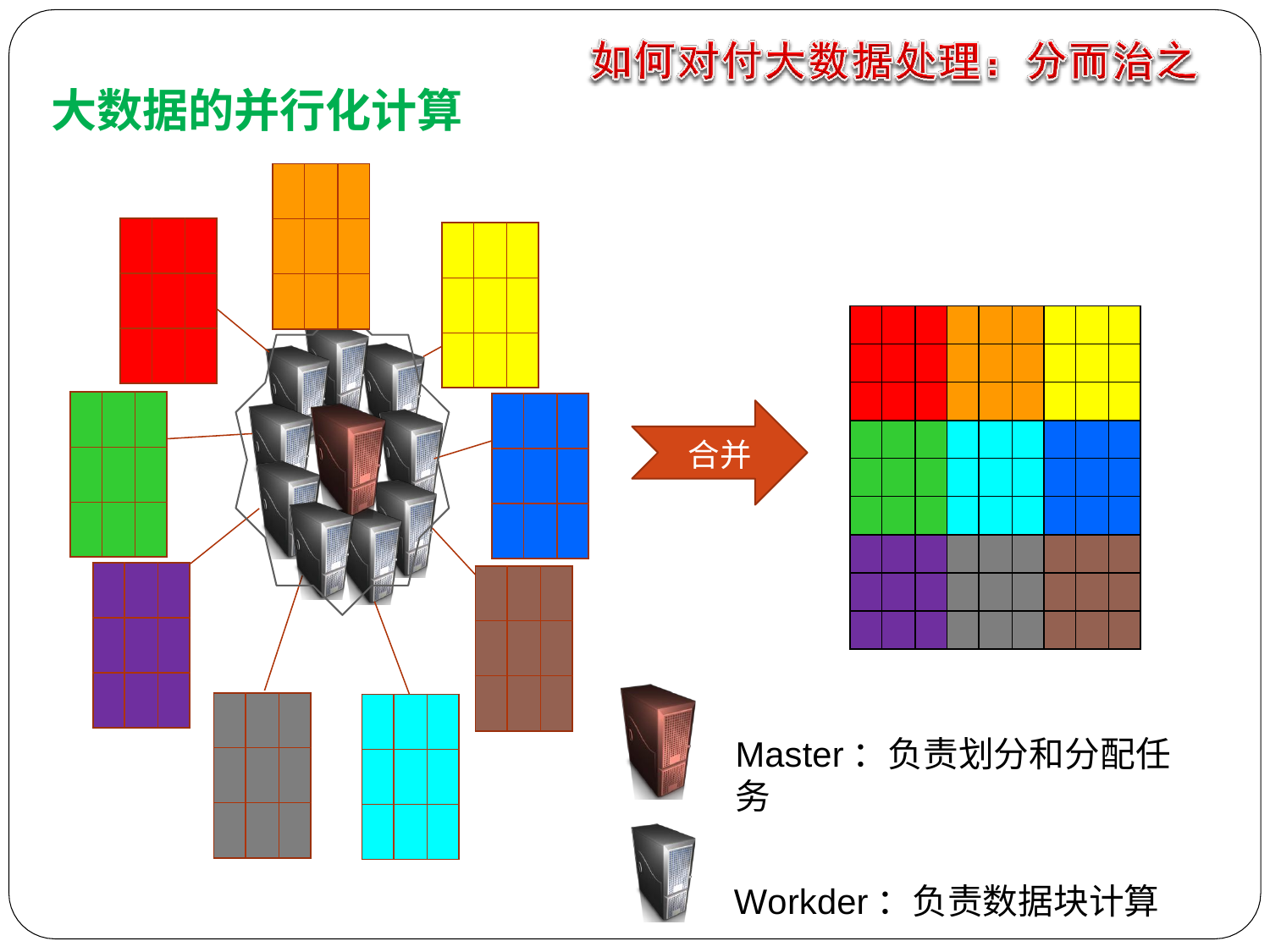

大数据的并行化计算
|  |  |  |
| --- | --- | --- |
|  |  |  |
|  |  |  |
|  |  |  |
| --- | --- | --- |
|  |  |  |
|  |  |  |
|  |  |  |
| --- | --- | --- |
|  |  |  |
|  |  |  |

|  |  |  |  |  |  |  |  |  |
| --- | --- | --- | --- | --- | --- | --- | --- | --- |
|  |  |  |  |  |  |  |  |  |
|  |  |  |  |  |  |  |  |  |
|  |  |  |  |  |  |  |  |  |
|  |  |  |  |  |  |  |  |  |
|  |  |  |  |  |  |  |  |  |
|  |  |  |  |  |  |  |  |  |
|  |  |  |  |  |  |  |  |  |
|  |  |  |  |  |  |  |  |  |

|  |  |  |
| --- | --- | --- |
|  |  |  |
|  |  |  |
|  |  |  |
| --- | --- | --- |
|  |  |  |
|  |  |  |

合并

|  |  |  |
| --- | --- | --- |
|  |  |  |
|  |  |  |
|  |  |  |
| --- | --- | --- |
|  |  |  |
|  |  |  |

|  |  |  |
| --- | --- | --- |
|  |  |  |
|  |  |  |
|  |  |  |
| --- | --- | --- |
|  |  |  |
|  |  |  |
Master：负责划分和分配任务

Workder：负责数据块计算